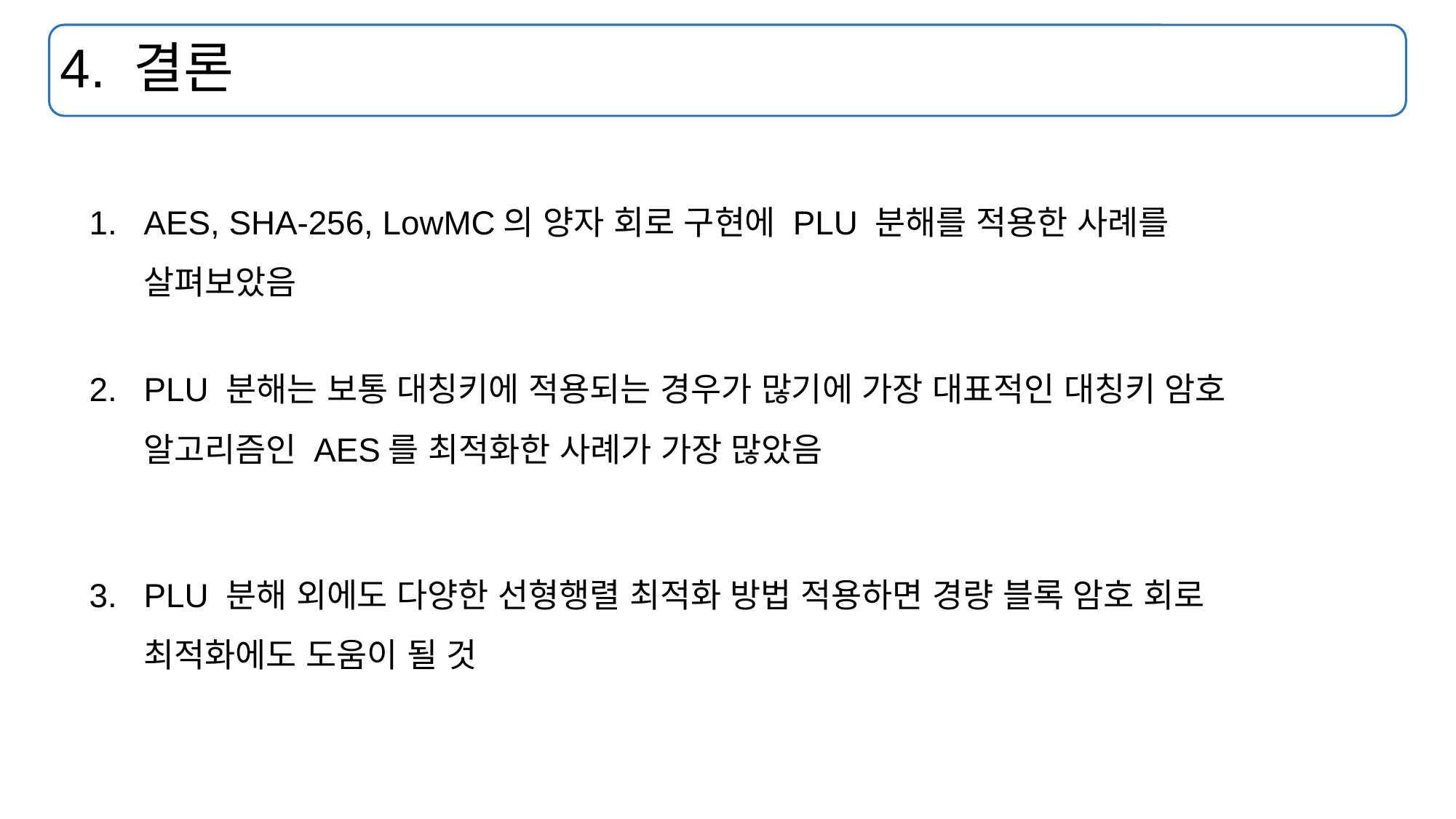

# 4. 결론
AES, SHA-256, LowMC의 양자 회로 구현에 PLU 분해를 적용한 사례를 살펴보았음
PLU 분해는 보통 대칭키에 적용되는 경우가 많기에 가장 대표적인 대칭키 암호 알고리즘인 AES를 최적화한 사례가 가장 많았음
PLU 분해 외에도 다양한 선형행렬 최적화 방법 적용하면 경량 블록 암호 회로 최적화에도 도움이 될 것